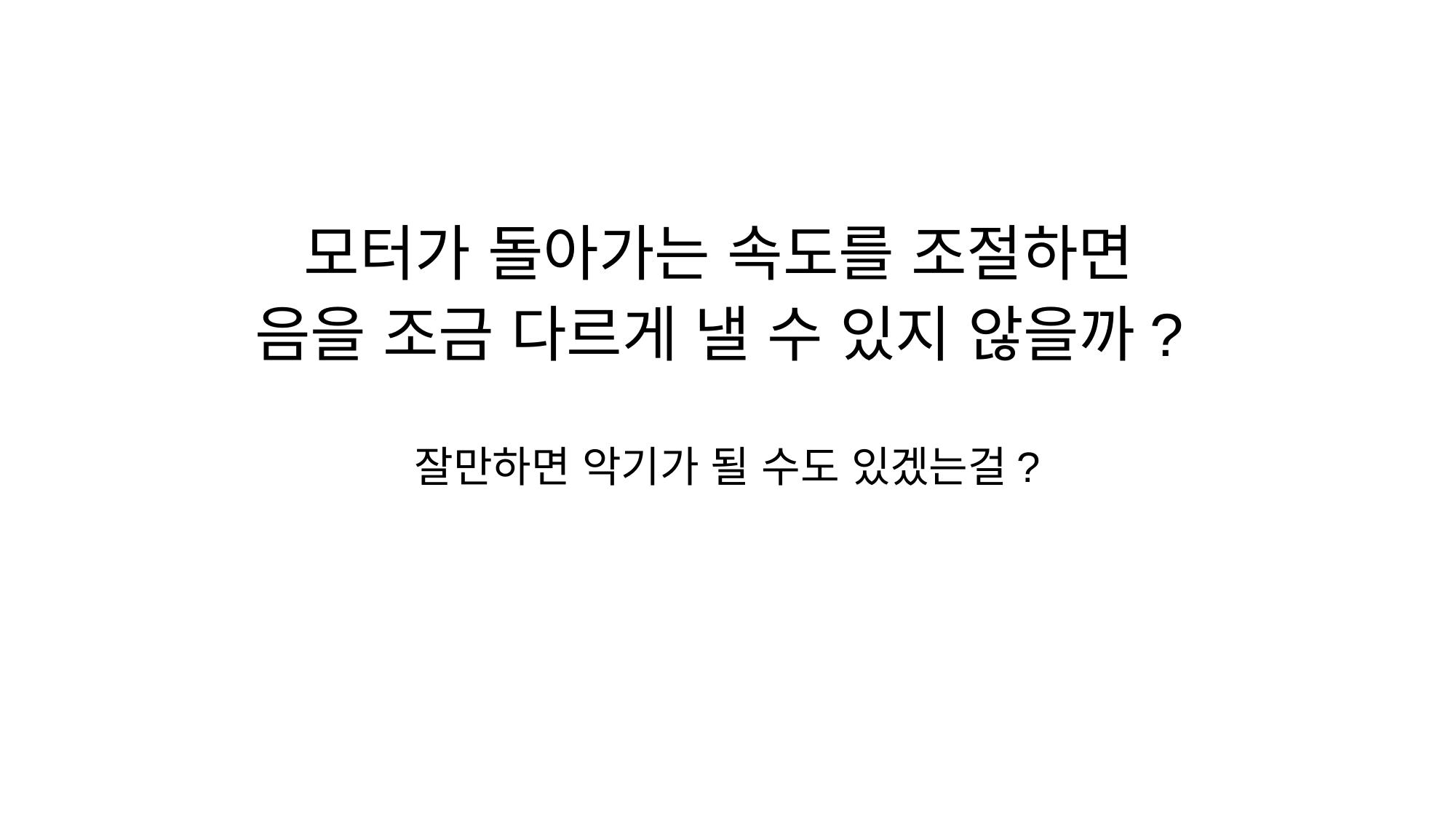

모터가 돌아가는 속도를 조절하면
음을 조금 다르게 낼 수 있지 않을까?

잘만하면 악기가 될 수도 있겠는걸?